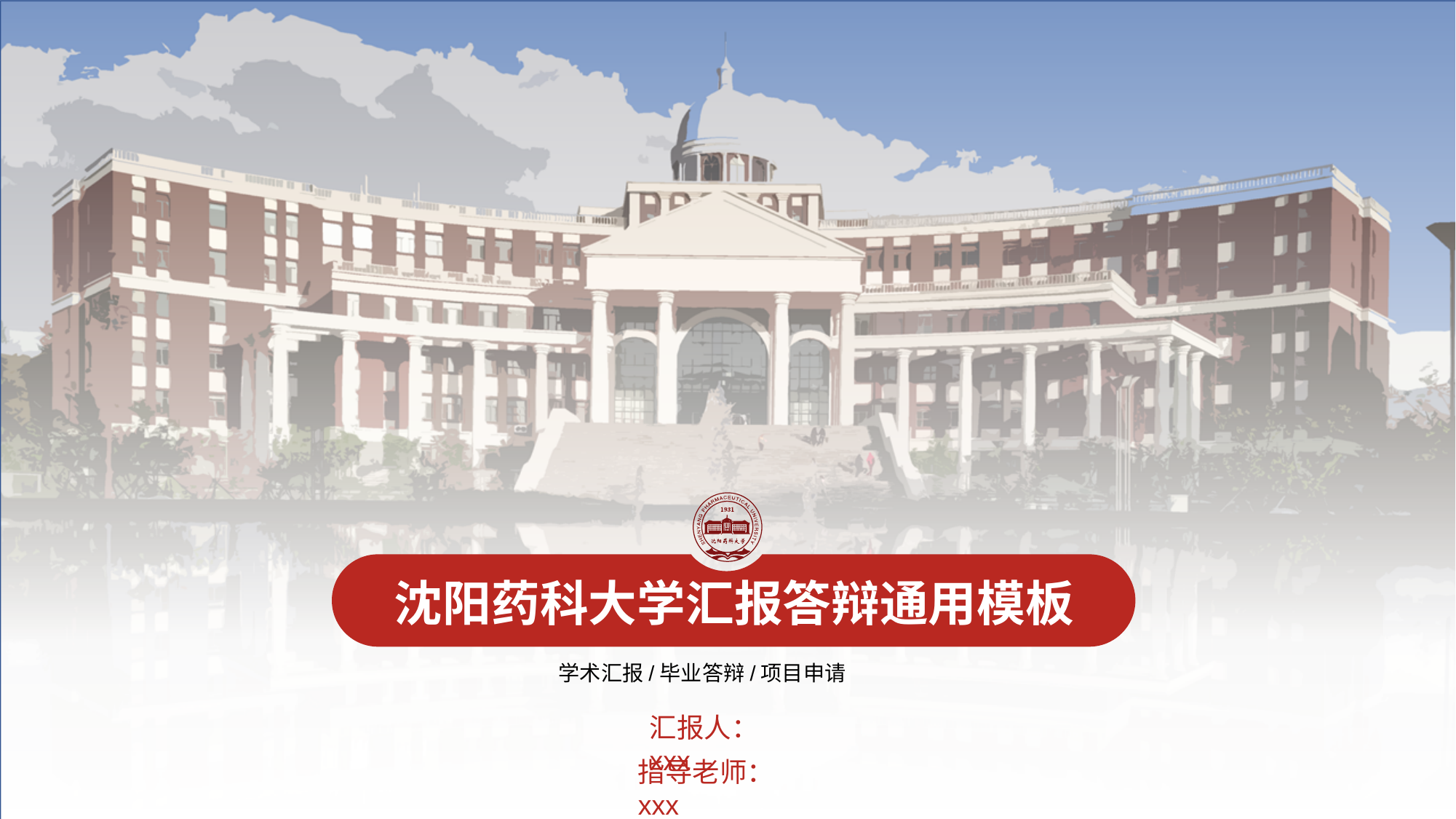

沈阳药科大学汇报答辩通用模板
学术汇报/毕业答辩/项目申请
汇报人：xxx
指导老师：xxx